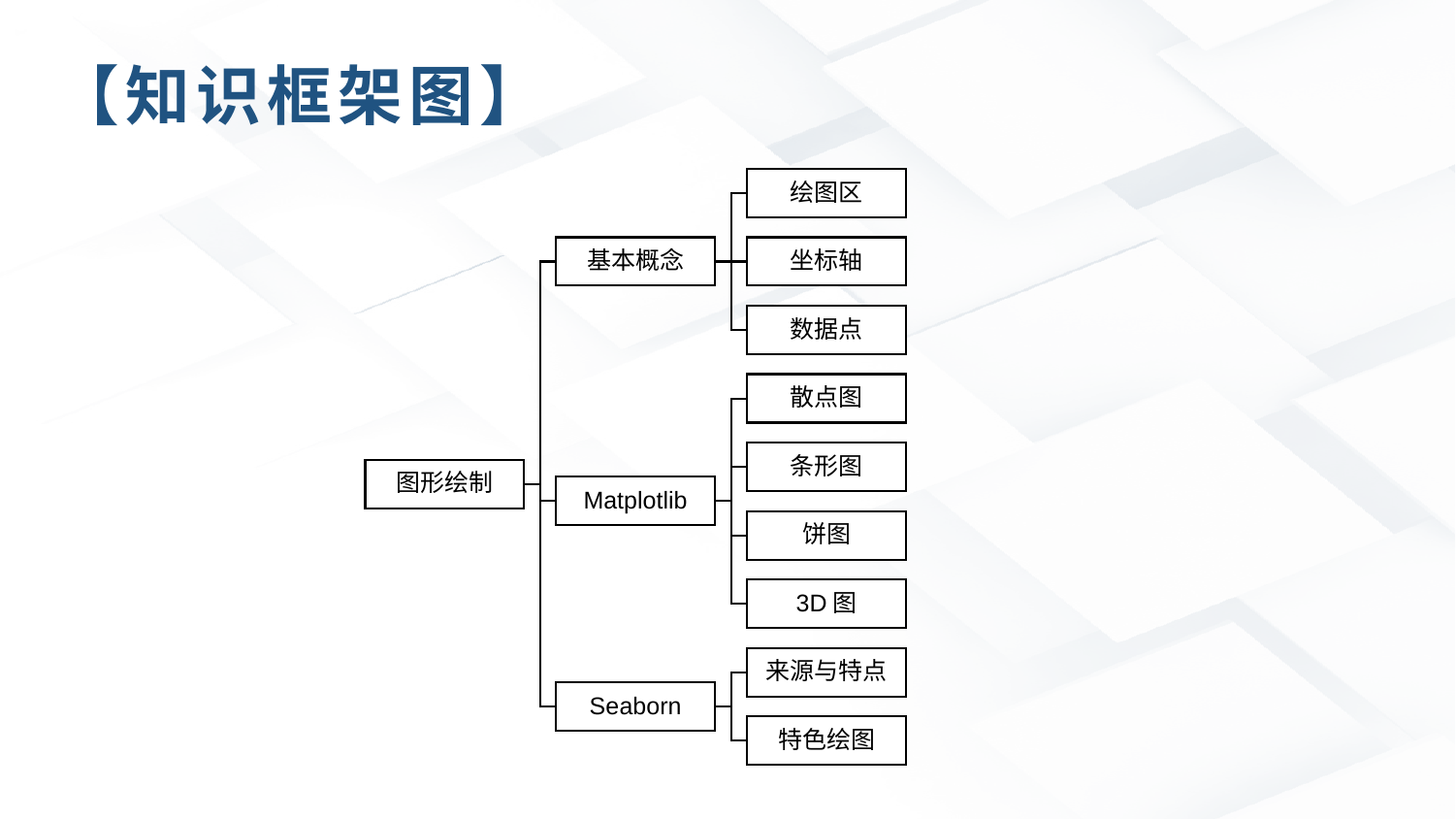

【知识框架图】
图形绘制
基本概念
绘图区
坐标轴
数据点
Matplotlib
散点图
条形图
饼图
3D图
Seaborn
来源与特点
特色绘图